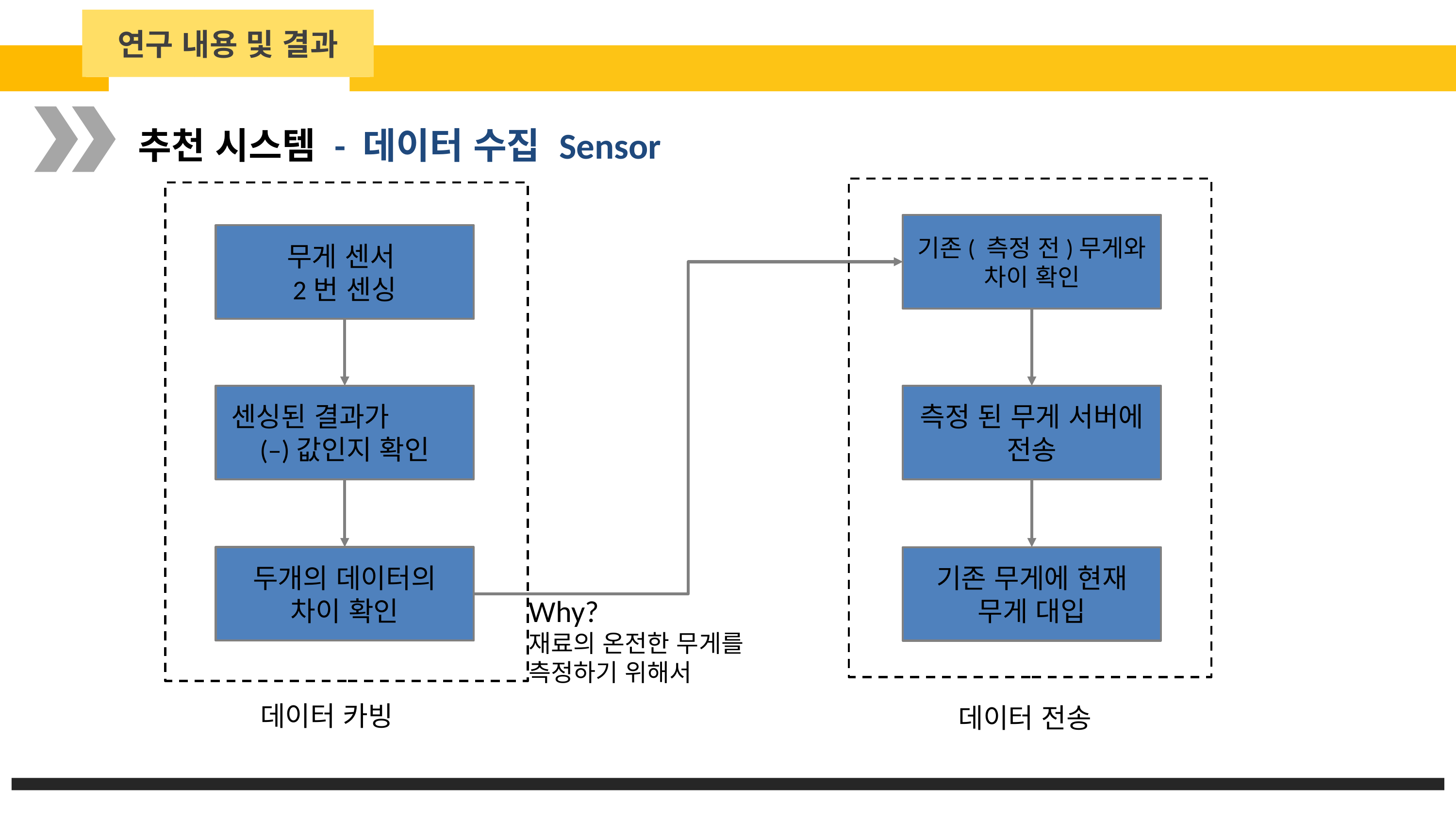

연구 내용 및 결과

추천 시스템 - 데이터 수집 Sensor

기존( 측정 전)무게와 차이 확인
무게 센서
2번 센싱
센싱된 결과가          (–)값인지 확인
측정 된 무게 서버에 전송
두개의 데이터의
차이 확인
기존 무게에 현재 무게 대입
Why?
재료의 온전한 무게를 측정하기 위해서
데이터 카빙
데이터 전송